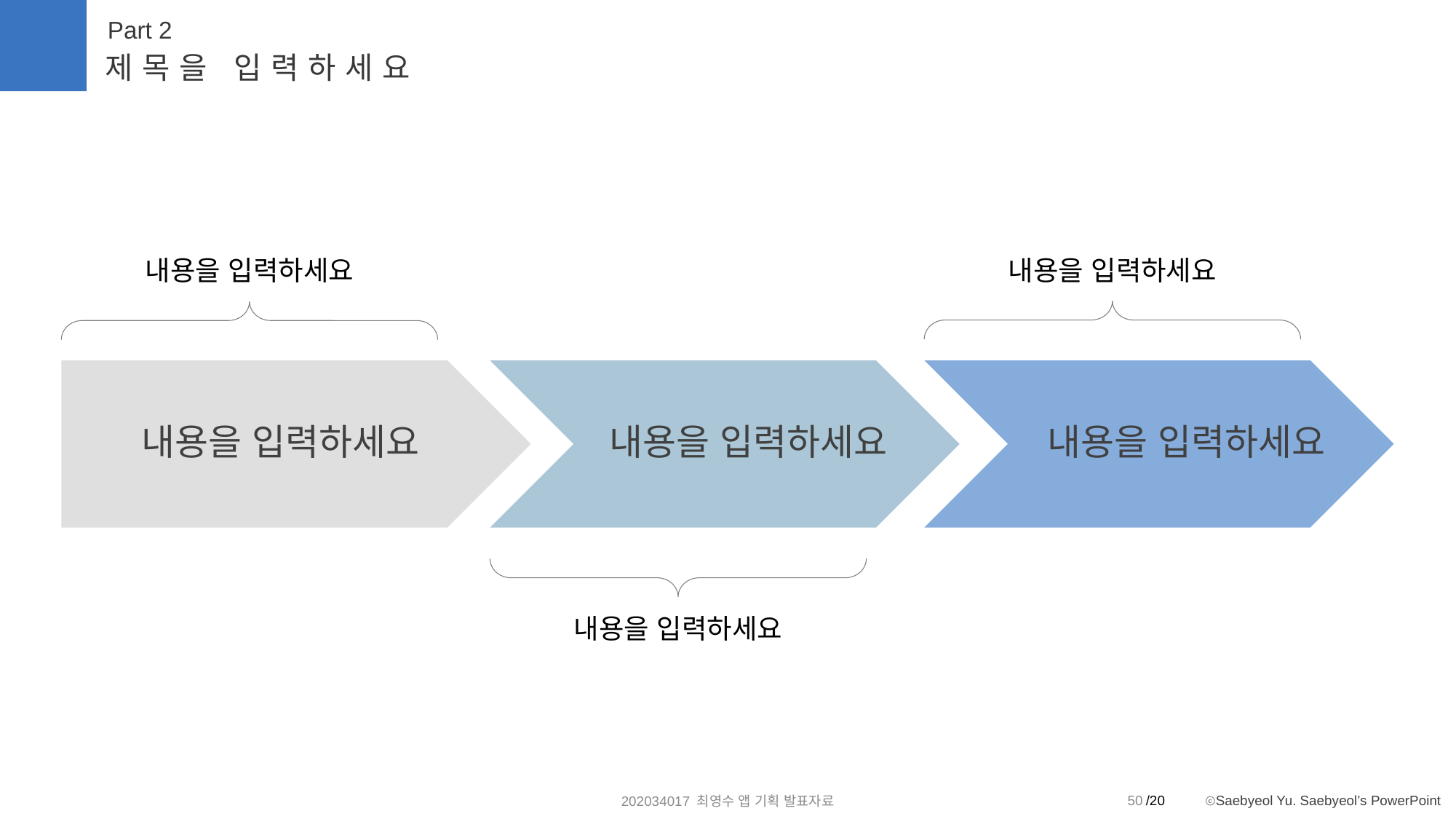

Part 2
제목을 입력하세요

내용을 입력하세요
내용을 입력하세요

내용을 입력하세요
내용을 입력하세요
내용을 입력하세요
내용을 입력하세요
50
202034017 최영수 앱 기획 발표자료